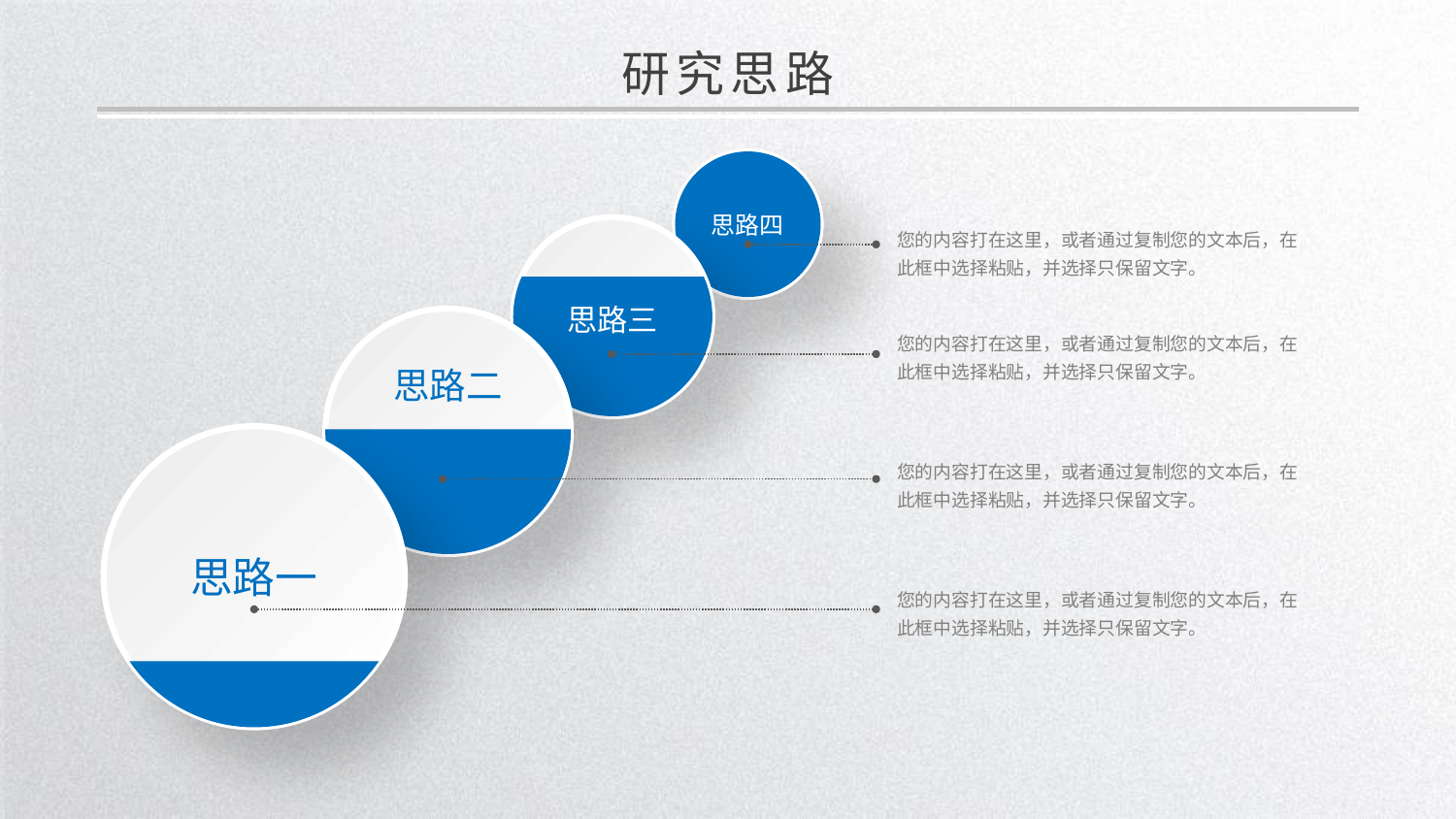

研究思路

思路四
您的内容打在这里，或者通过复制您的文本后，在此框中选择粘贴，并选择只保留文字。

思路三

您的内容打在这里，或者通过复制您的文本后，在此框中选择粘贴，并选择只保留文字。
思路二

您的内容打在这里，或者通过复制您的文本后，在此框中选择粘贴，并选择只保留文字。
思路一
您的内容打在这里，或者通过复制您的文本后，在此框中选择粘贴，并选择只保留文字。